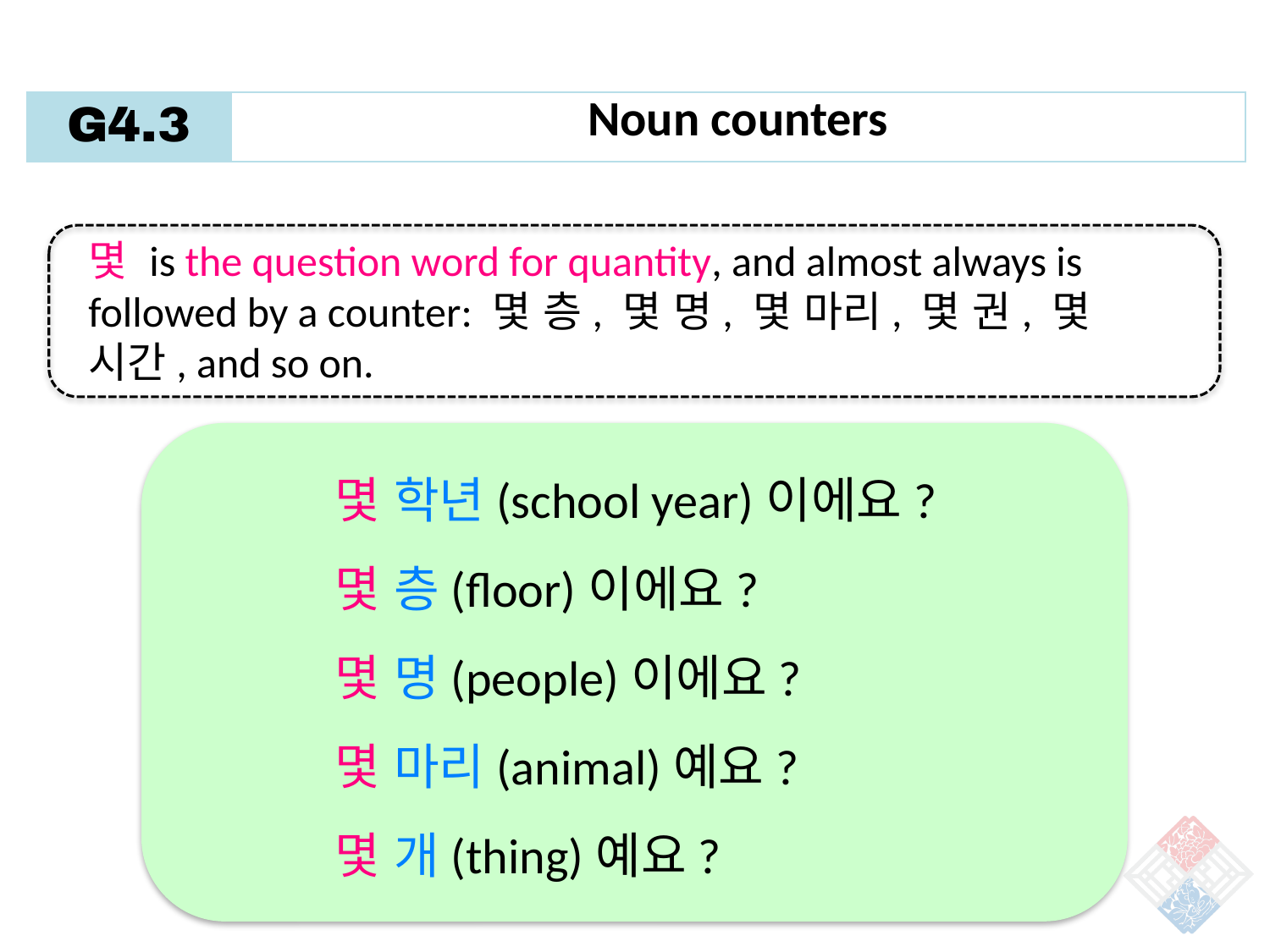

| G4.3 | Noun counters |
| --- | --- |

몇 is the question word for quantity, and almost always is followed by a counter: 몇 층, 몇 명, 몇 마리, 몇 권, 몇 시간, and so on.

몇 학년(school year)이에요?
몇 층(floor)이에요?
몇 명(people)이에요?
몇 마리(animal)예요?
몇 개(thing)예요?